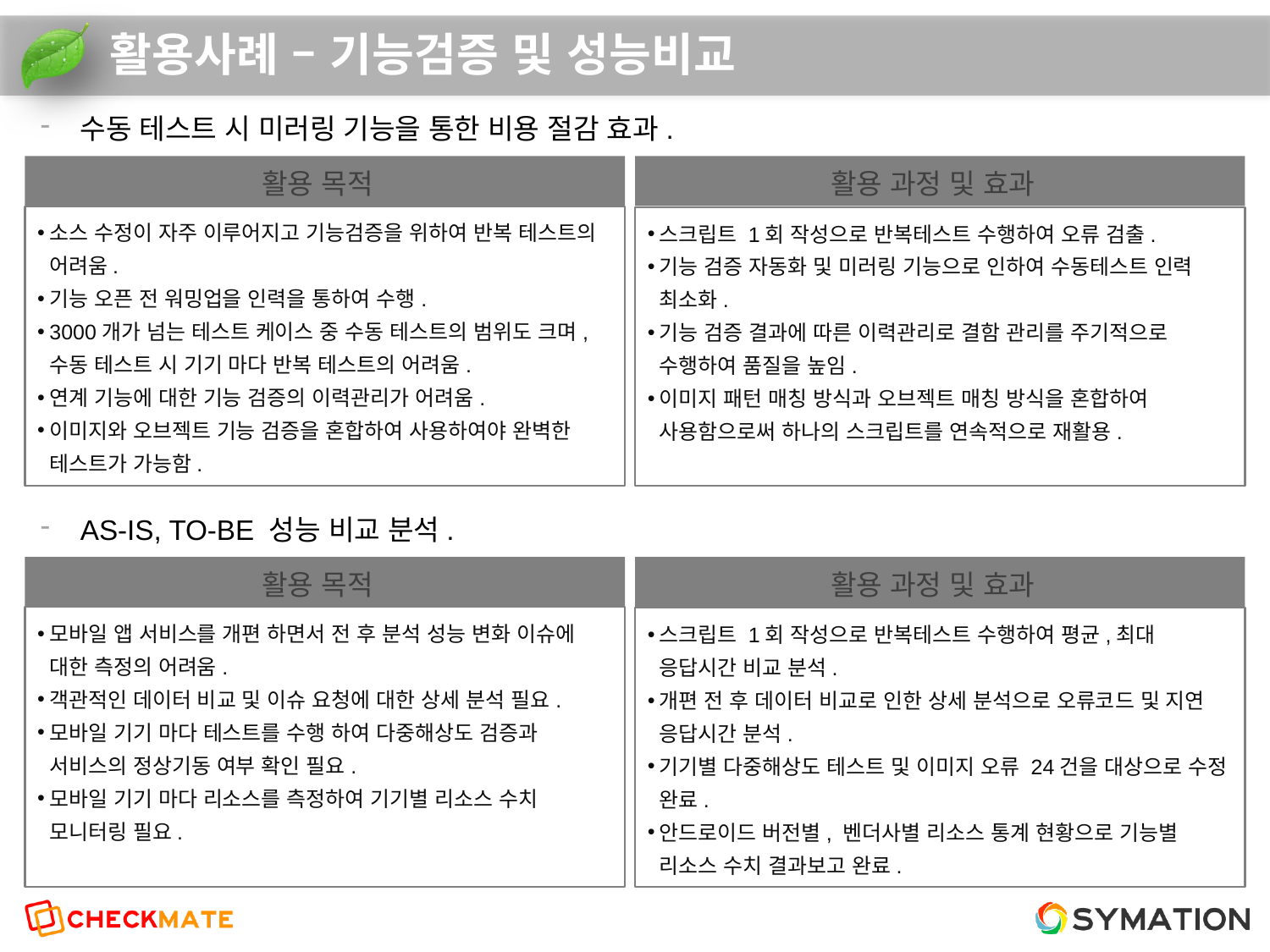

# 활용사례 – 기능검증 및 성능비교
수동 테스트 시 미러링 기능을 통한 비용 절감 효과.

활용 과정 및 효과

활용 목적
소스 수정이 자주 이루어지고 기능검증을 위하여 반복 테스트의 어려움.
기능 오픈 전 워밍업을 인력을 통하여 수행.
3000개가 넘는 테스트 케이스 중 수동 테스트의 범위도 크며, 수동 테스트 시 기기 마다 반복 테스트의 어려움.
연계 기능에 대한 기능 검증의 이력관리가 어려움.
이미지와 오브젝트 기능 검증을 혼합하여 사용하여야 완벽한 테스트가 가능함.
스크립트 1회 작성으로 반복테스트 수행하여 오류 검출.
기능 검증 자동화 및 미러링 기능으로 인하여 수동테스트 인력 최소화.
기능 검증 결과에 따른 이력관리로 결함 관리를 주기적으로 수행하여 품질을 높임.
이미지 패턴 매칭 방식과 오브젝트 매칭 방식을 혼합하여 사용함으로써 하나의 스크립트를 연속적으로 재활용.
AS-IS, TO-BE 성능 비교 분석.

활용 과정 및 효과

활용 목적
모바일 앱 서비스를 개편 하면서 전 후 분석 성능 변화 이슈에 대한 측정의 어려움.
객관적인 데이터 비교 및 이슈 요청에 대한 상세 분석 필요.
모바일 기기 마다 테스트를 수행 하여 다중해상도 검증과 서비스의 정상기동 여부 확인 필요.
모바일 기기 마다 리소스를 측정하여 기기별 리소스 수치 모니터링 필요.
스크립트 1회 작성으로 반복테스트 수행하여 평균,최대 응답시간 비교 분석.
개편 전 후 데이터 비교로 인한 상세 분석으로 오류코드 및 지연 응답시간 분석.
기기별 다중해상도 테스트 및 이미지 오류 24건을 대상으로 수정 완료.
안드로이드 버전별, 벤더사별 리소스 통계 현황으로 기능별 리소스 수치 결과보고 완료.